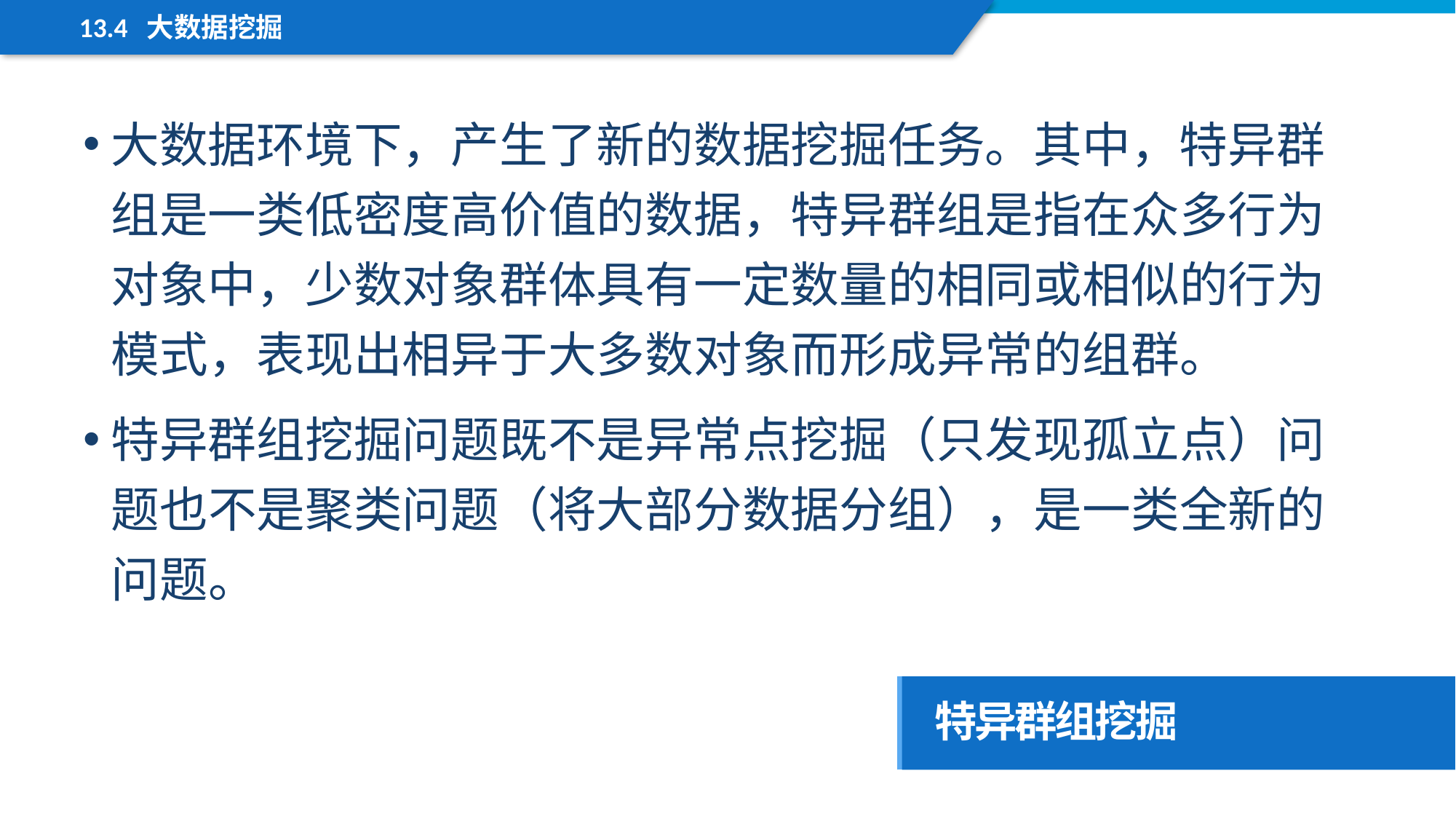

13.4  大数据挖掘
大数据环境下，产生了新的数据挖掘任务。其中，特异群组是一类低密度高价值的数据，特异群组是指在众多行为对象中，少数对象群体具有一定数量的相同或相似的行为模式，表现出相异于大多数对象而形成异常的组群。
特异群组挖掘问题既不是异常点挖掘（只发现孤立点）问题也不是聚类问题（将大部分数据分组），是一类全新的问题。
特异群组挖掘